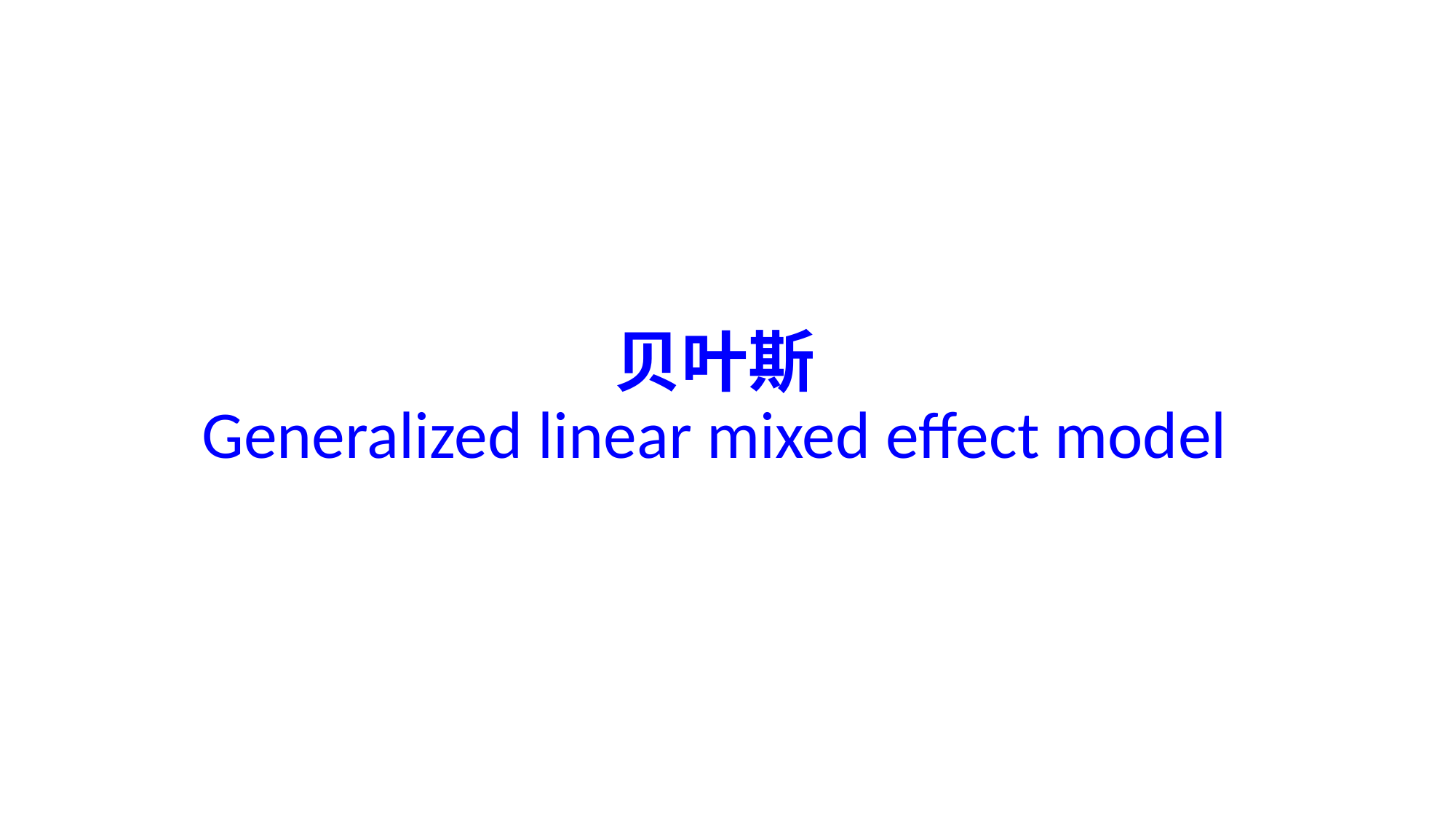

# 贝叶斯 Generalized linear mixed effect model